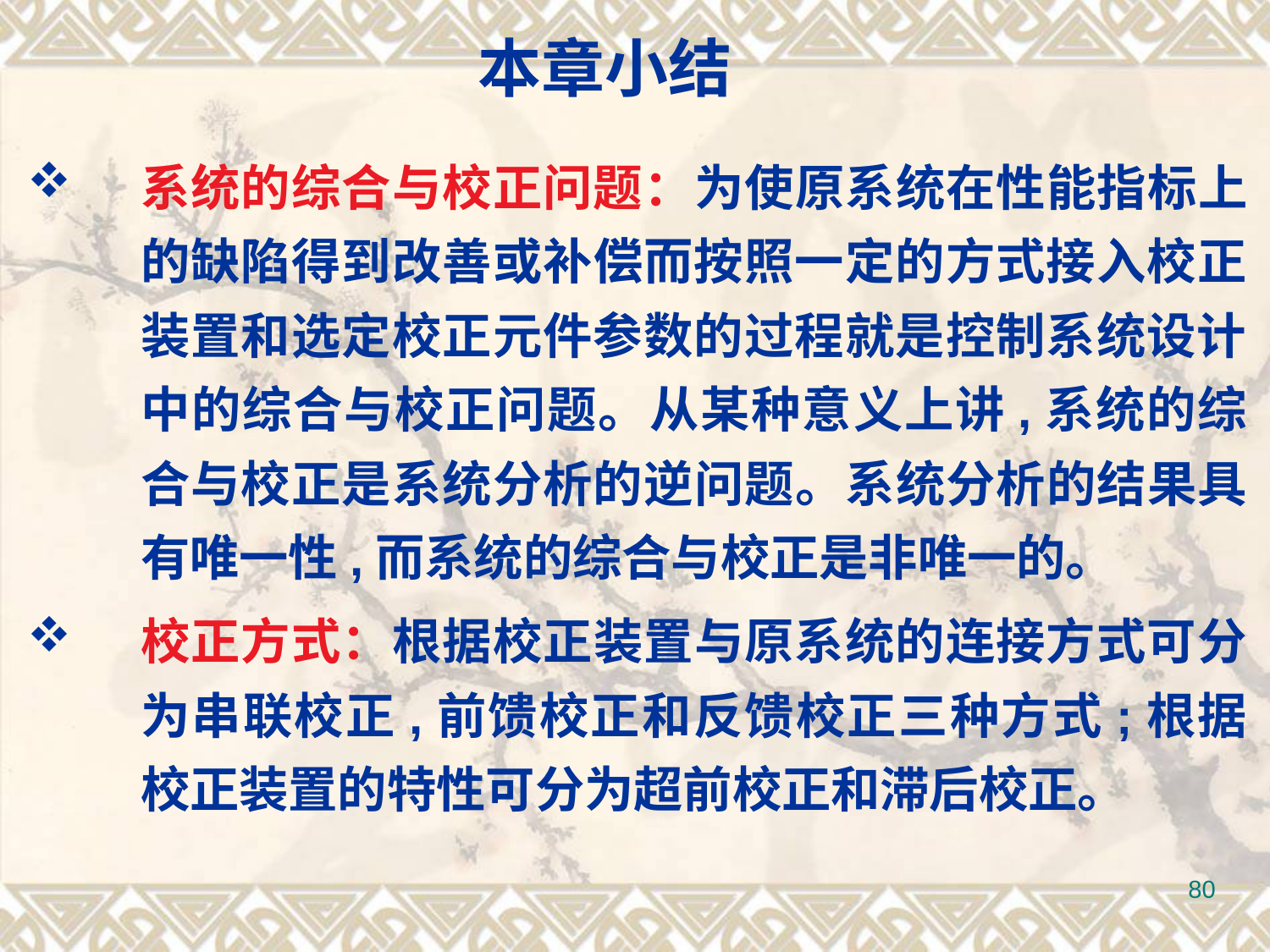

本章小结
系统的综合与校正问题：为使原系统在性能指标上的缺陷得到改善或补偿而按照一定的方式接入校正装置和选定校正元件参数的过程就是控制系统设计中的综合与校正问题。从某种意义上讲,系统的综合与校正是系统分析的逆问题。系统分析的结果具有唯一性,而系统的综合与校正是非唯一的。
校正方式：根据校正装置与原系统的连接方式可分为串联校正,前馈校正和反馈校正三种方式;根据校正装置的特性可分为超前校正和滞后校正。
80